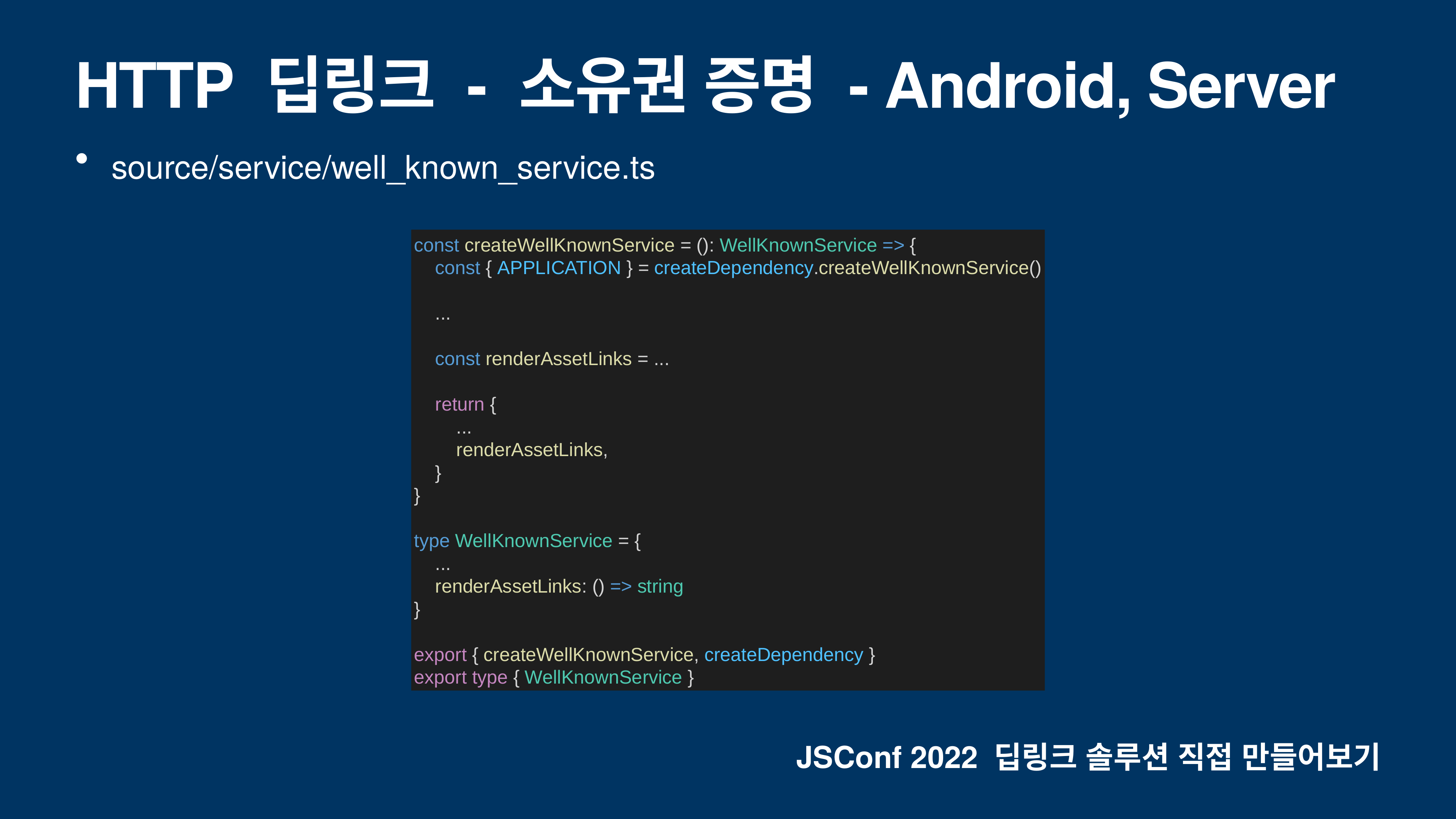

# HTTP 딥링크 - 소유권 증명 - Android, Server
source/service/well_known_service.ts
const createWellKnownService = (): WellKnownService => {
    const { APPLICATION } = createDependency.createWellKnownService()

    ...
    const renderAssetLinks = ...

    return {
        ...
        renderAssetLinks,
    }
}

type WellKnownService = {
    ...
    renderAssetLinks: () => string
}

export { createWellKnownService, createDependency }
export type { WellKnownService }
JSConf 2022 딥링크 솔루션 직접 만들어보기